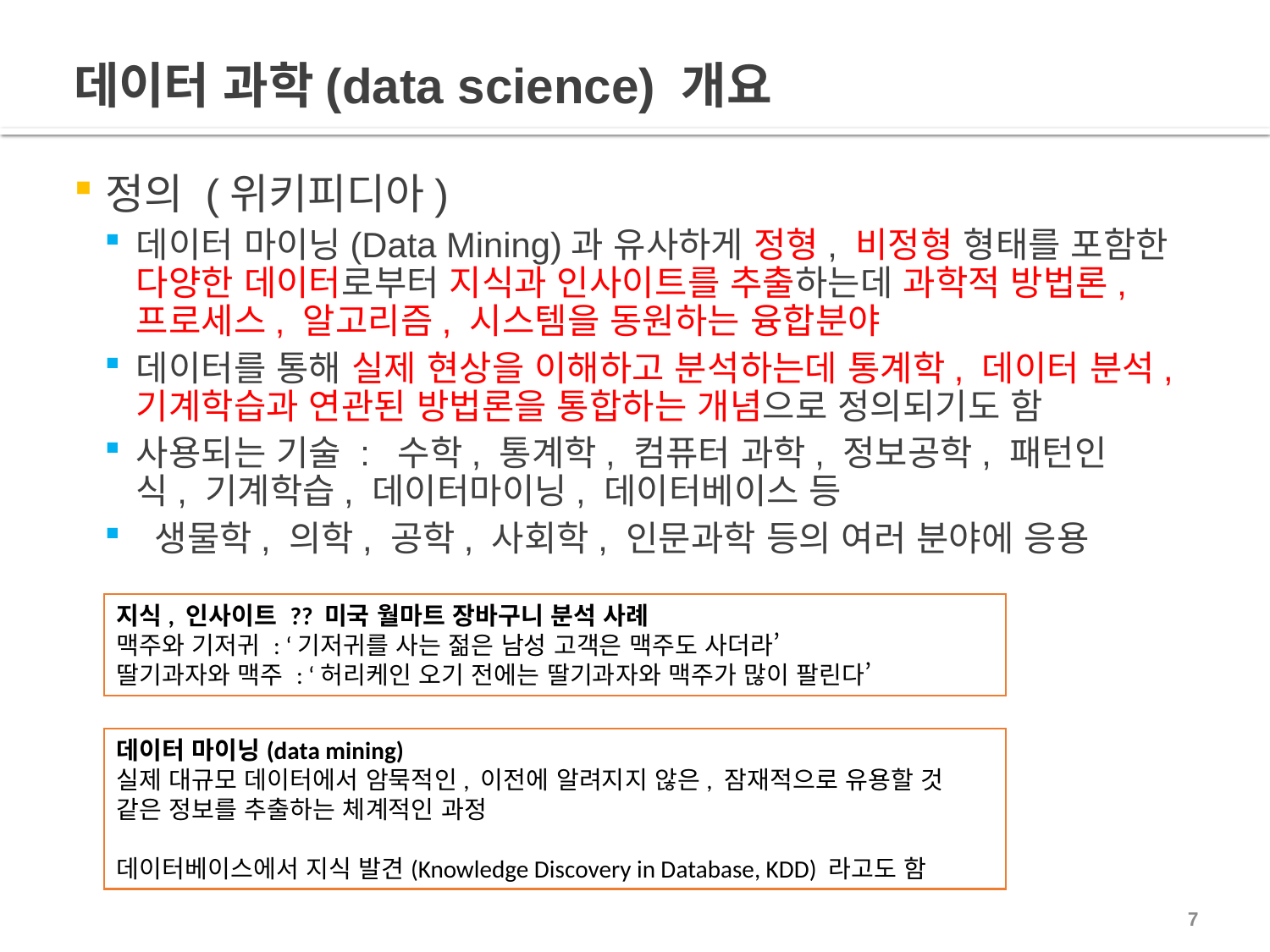

# 데이터 과학(data science) 개요
정의 (위키피디아)
데이터 마이닝(Data Mining)과 유사하게 정형, 비정형 형태를 포함한 다양한 데이터로부터 지식과 인사이트를 추출하는데 과학적 방법론, 프로세스, 알고리즘, 시스템을 동원하는 융합분야
데이터를 통해 실제 현상을 이해하고 분석하는데 통계학, 데이터 분석, 기계학습과 연관된 방법론을 통합하는 개념으로 정의되기도 함
사용되는 기술 :  수학, 통계학, 컴퓨터 과학, 정보공학, 패턴인식, 기계학습, 데이터마이닝, 데이터베이스 등
 생물학, 의학, 공학, 사회학, 인문과학 등의 여러 분야에 응용
지식, 인사이트 ?? 미국 월마트 장바구니 분석 사례
맥주와 기저귀 : ‘기저귀를 사는 젊은 남성 고객은 맥주도 사더라’
딸기과자와 맥주 : ‘허리케인 오기 전에는 딸기과자와 맥주가 많이 팔린다’
데이터 마이닝(data mining)
실제 대규모 데이터에서 암묵적인, 이전에 알려지지 않은, 잠재적으로 유용할 것 같은 정보를 추출하는 체계적인 과정

데이터베이스에서 지식 발견(Knowledge Discovery in Database, KDD) 라고도 함
7